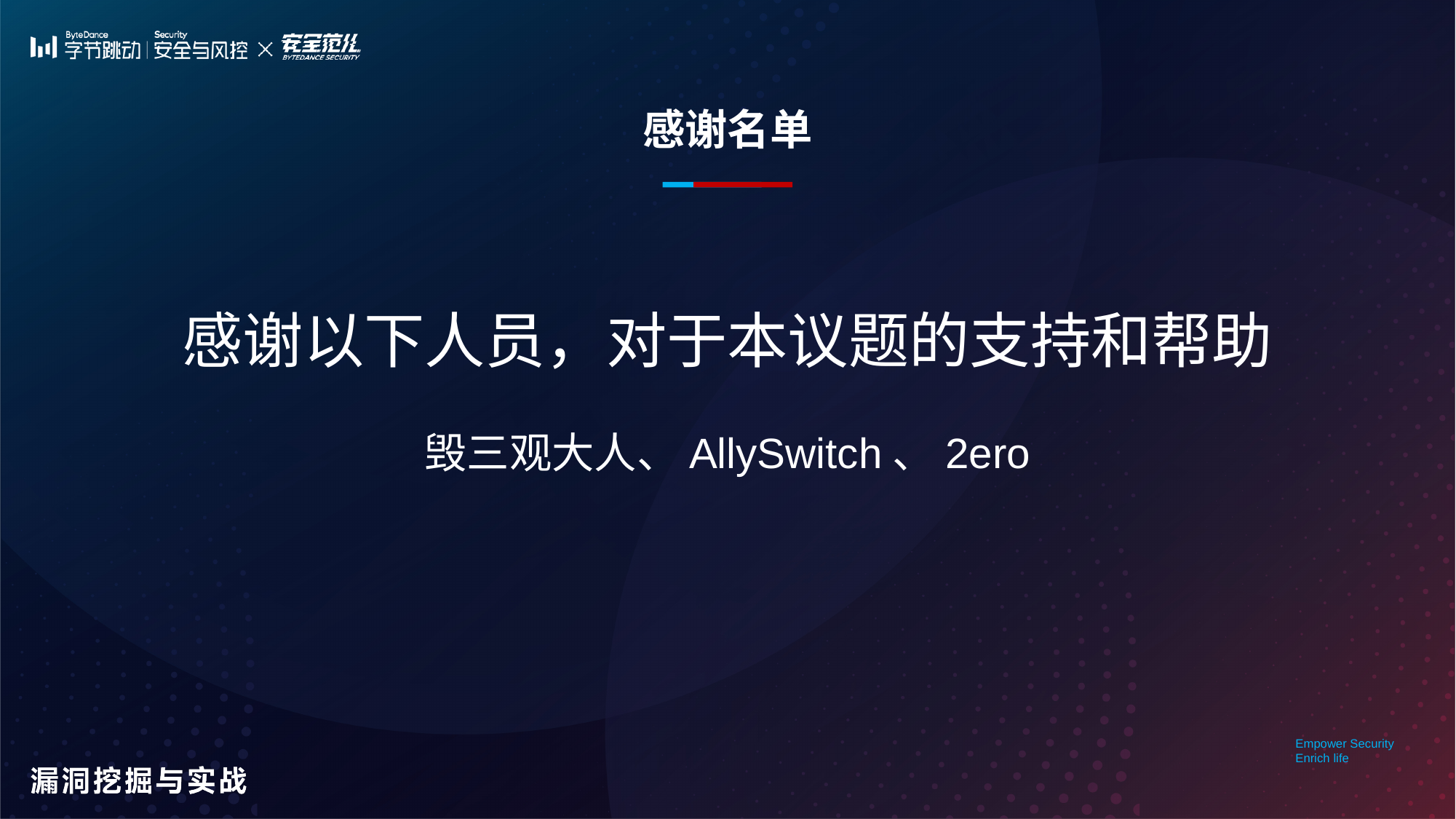

感谢名单

感谢以下人员，对于本议题的支持和帮助

毁三观大人、AllySwitch、2ero
Empower Security
Enrich life